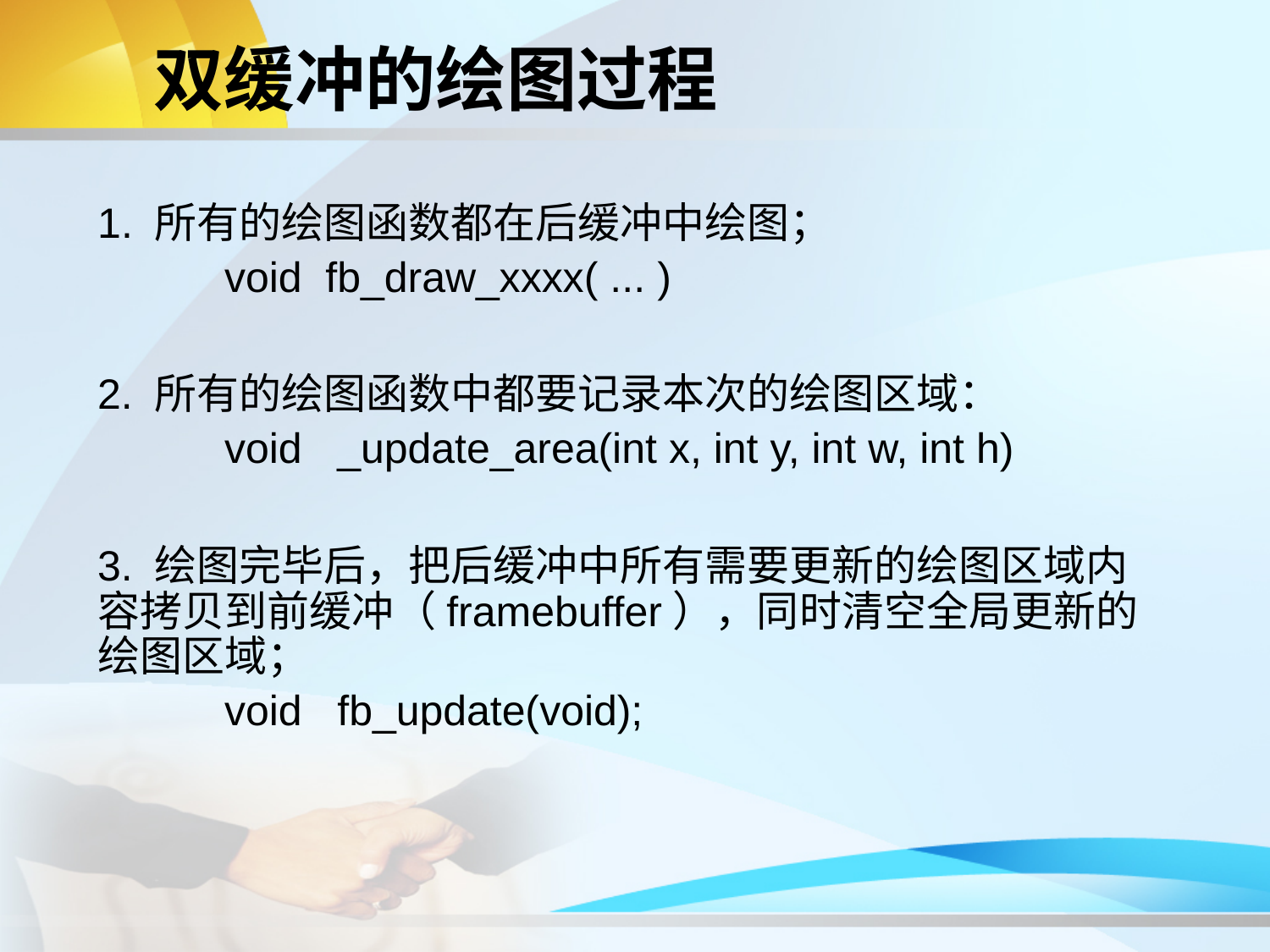

双缓冲的绘图过程
1. 所有的绘图函数都在后缓冲中绘图；
	void  fb_draw_xxxx( ... )

2. 所有的绘图函数中都要记录本次的绘图区域：
	void   _update_area(int x, int y, int w, int h)

3. 绘图完毕后，把后缓冲中所有需要更新的绘图区域内容拷贝到前缓冲（framebuffer），同时清空全局更新的绘图区域；
	void   fb_update(void);